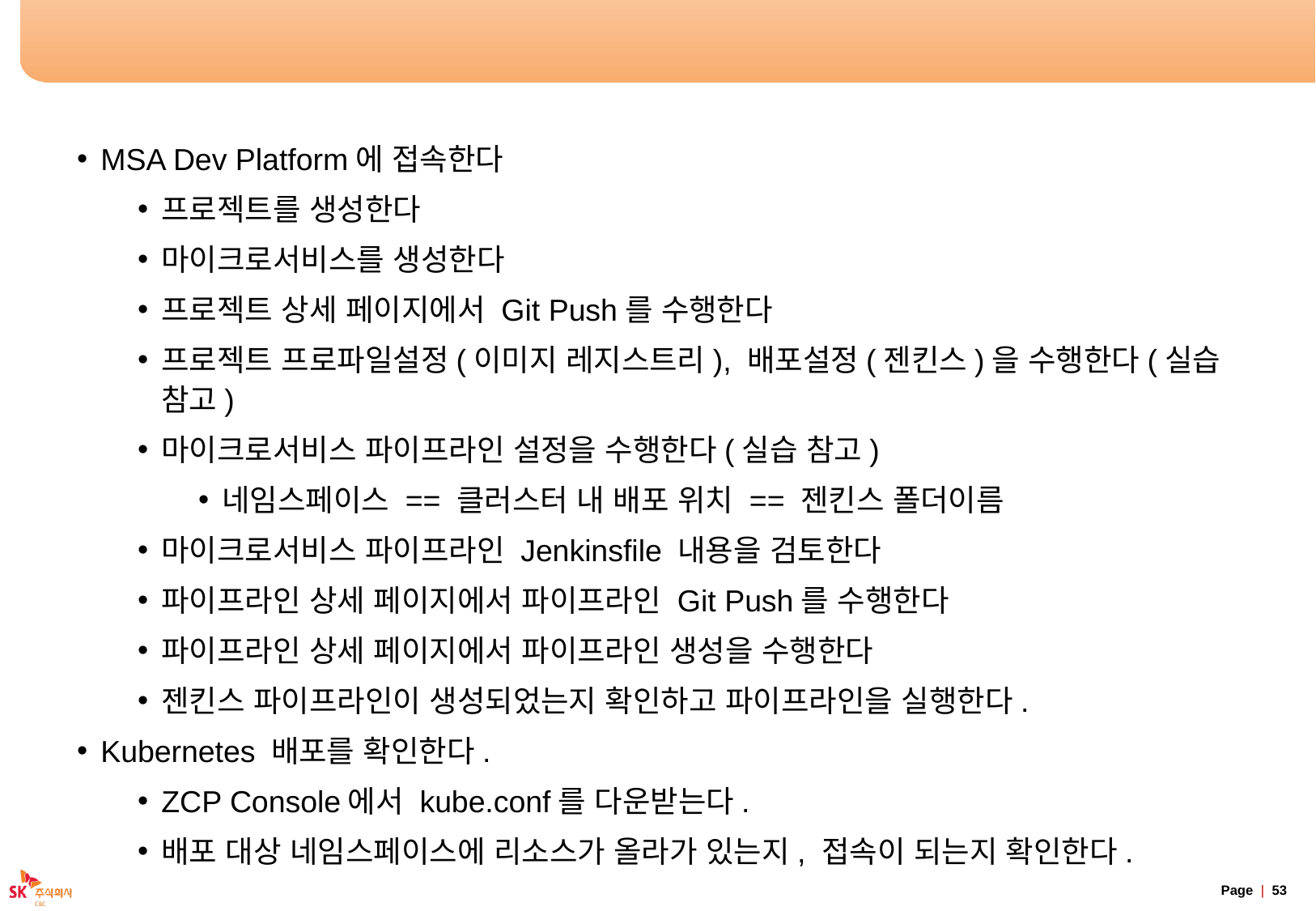

# 팩토리 프로젝트 구성하기 - 절차
MSA Dev Platform에 접속한다
프로젝트를 생성한다
마이크로서비스를 생성한다
프로젝트 상세 페이지에서 Git Push를 수행한다
프로젝트 프로파일설정(이미지 레지스트리), 배포설정(젠킨스)을 수행한다(실습 참고)
마이크로서비스 파이프라인 설정을 수행한다(실습 참고)
네임스페이스 == 클러스터 내 배포 위치 == 젠킨스 폴더이름
마이크로서비스 파이프라인 Jenkinsfile 내용을 검토한다
파이프라인 상세 페이지에서 파이프라인 Git Push를 수행한다
파이프라인 상세 페이지에서 파이프라인 생성을 수행한다
젠킨스 파이프라인이 생성되었는지 확인하고 파이프라인을 실행한다.
Kubernetes 배포를 확인한다.
ZCP Console에서 kube.conf를 다운받는다.
배포 대상 네임스페이스에 리소스가 올라가 있는지, 접속이 되는지 확인한다.